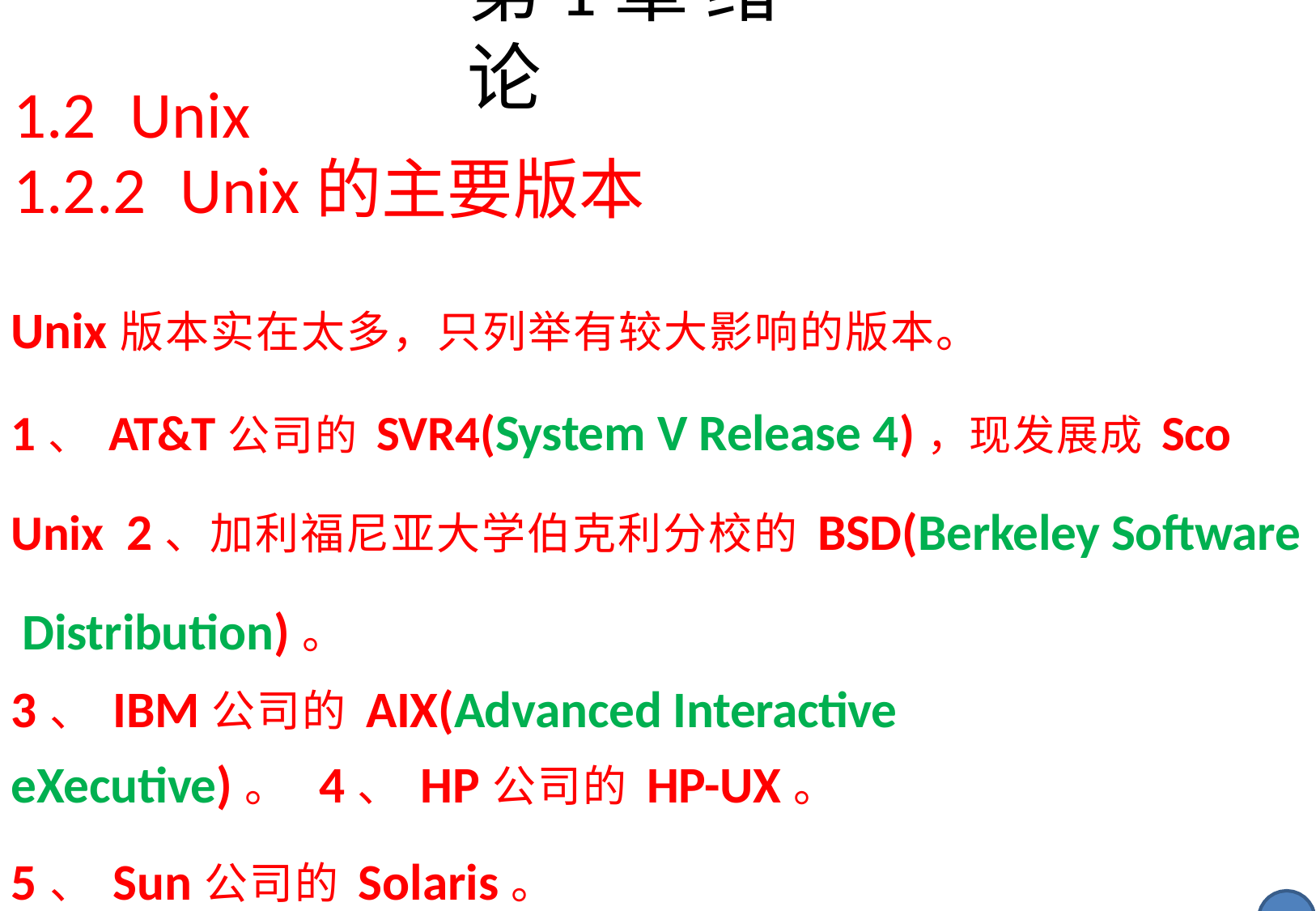

# 第1章 绪论
1.2	Unix
1.2.2	Unix的主要版本
Unix版本实在太多，只列举有较大影响的版本。
1、AT&T公司的SVR4(System V Release 4)，现发展成Sco Unix  2、加利福尼亚大学伯克利分校的BSD(Berkeley Software  Distribution)。
3、IBM公司的AIX(Advanced Interactive eXecutive)。 4、HP公司的HP-UX。
5、Sun公司的Solaris。
6、Apple公司的Mac OS。